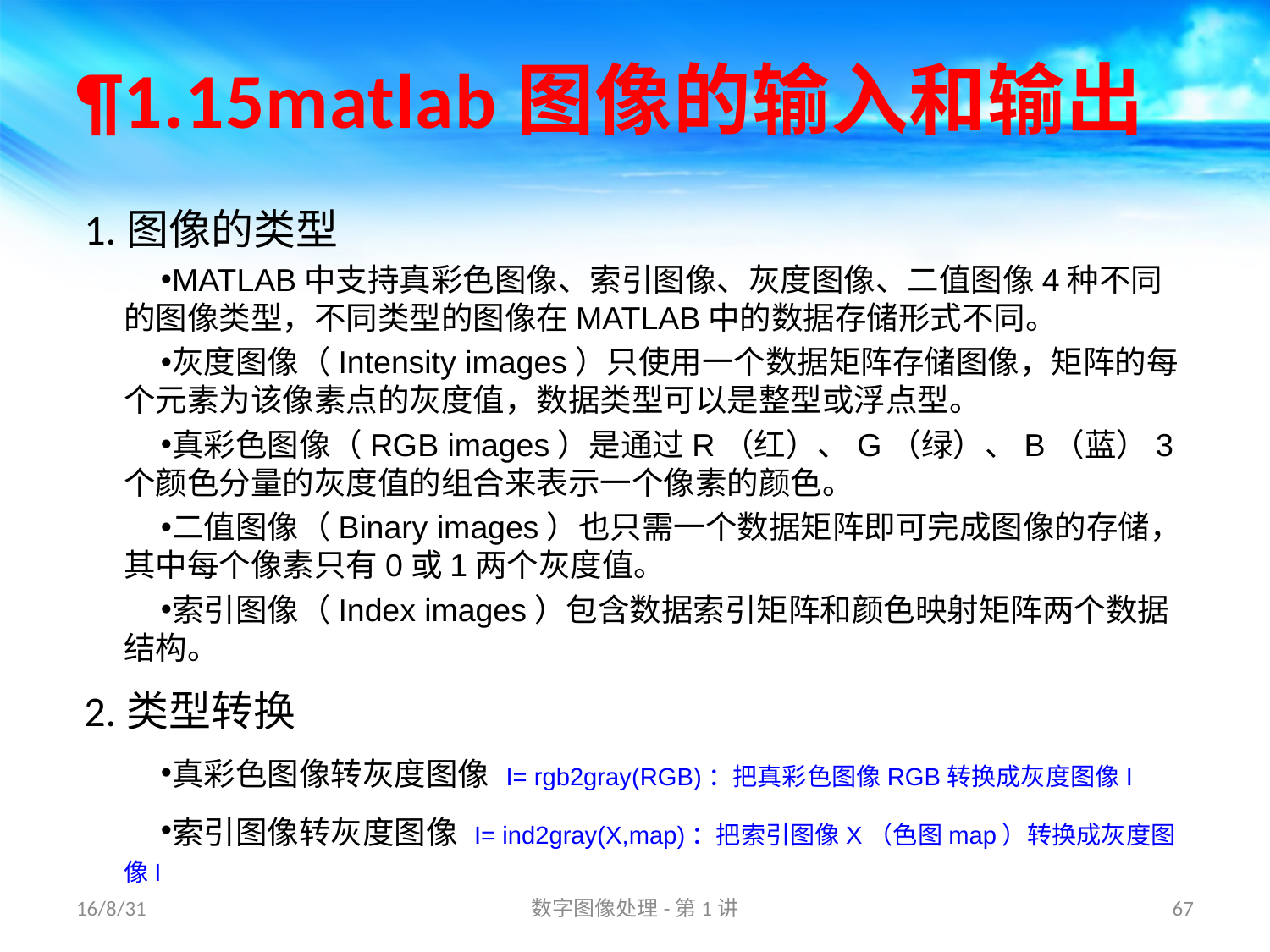

# ¶1.15matlab图像的输入和输出
1.图像的类型
MATLAB中支持真彩色图像、索引图像、灰度图像、二值图像4种不同的图像类型，不同类型的图像在MATLAB中的数据存储形式不同。
灰度图像（Intensity images）只使用一个数据矩阵存储图像，矩阵的每个元素为该像素点的灰度值，数据类型可以是整型或浮点型。
真彩色图像（RGB images）是通过R（红）、G（绿）、B（蓝）3个颜色分量的灰度值的组合来表示一个像素的颜色。
二值图像（Binary images）也只需一个数据矩阵即可完成图像的存储，其中每个像素只有0或1两个灰度值。
索引图像（Index images）包含数据索引矩阵和颜色映射矩阵两个数据结构。
2.类型转换
真彩色图像转灰度图像 I= rgb2gray(RGB)：把真彩色图像RGB转换成灰度图像I
索引图像转灰度图像 I= ind2gray(X,map)：把索引图像X（色图map）转换成灰度图像I

16/8/31
数字图像处理-第1讲
67